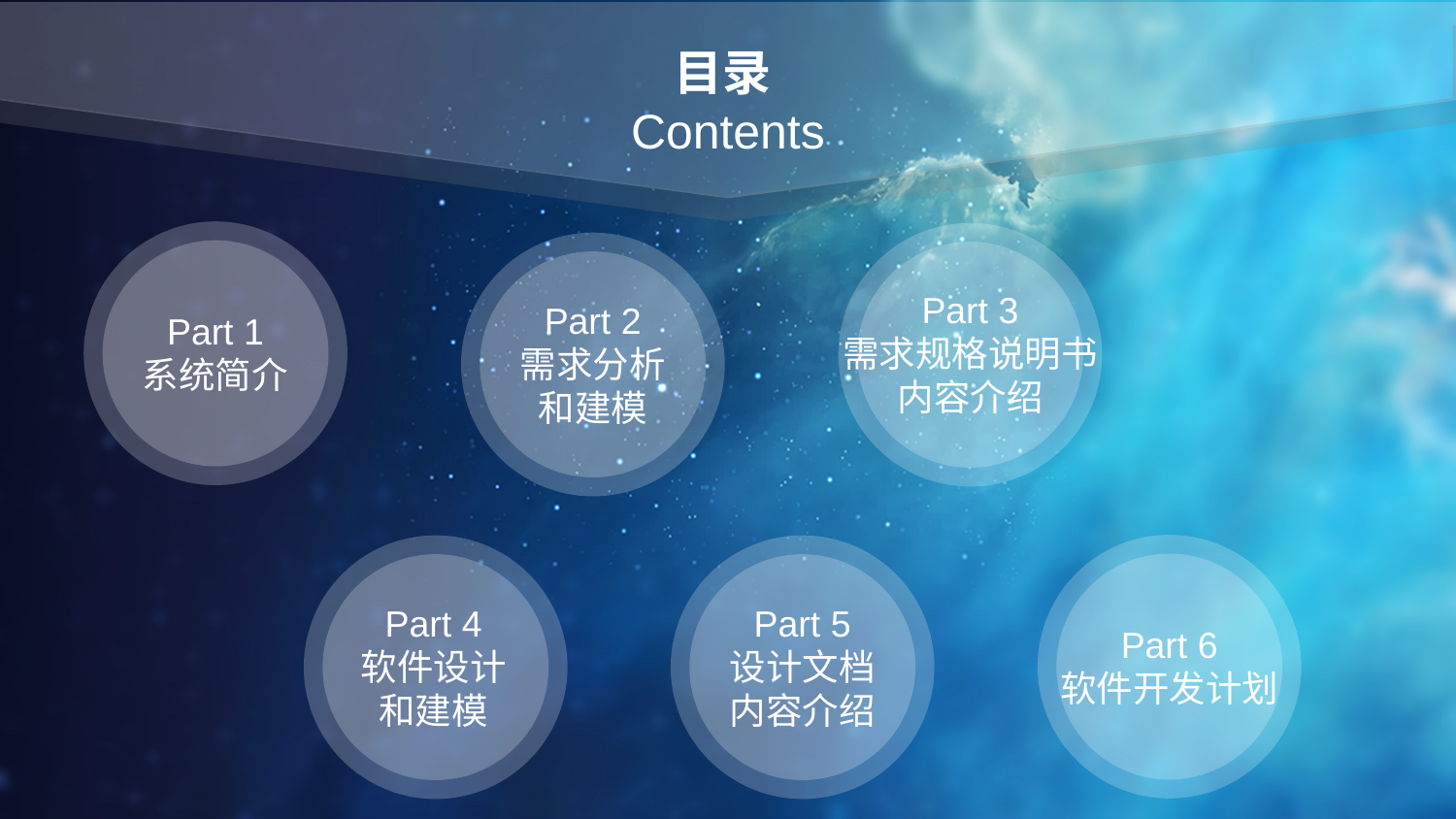

目录
Contents

Part 1
系统简介

Part 3
需求规格说明书
内容介绍

Part 2
需求分析
和建模

Part 6
软件开发计划

Part 5
设计文档
内容介绍

Part 4
软件设计
和建模